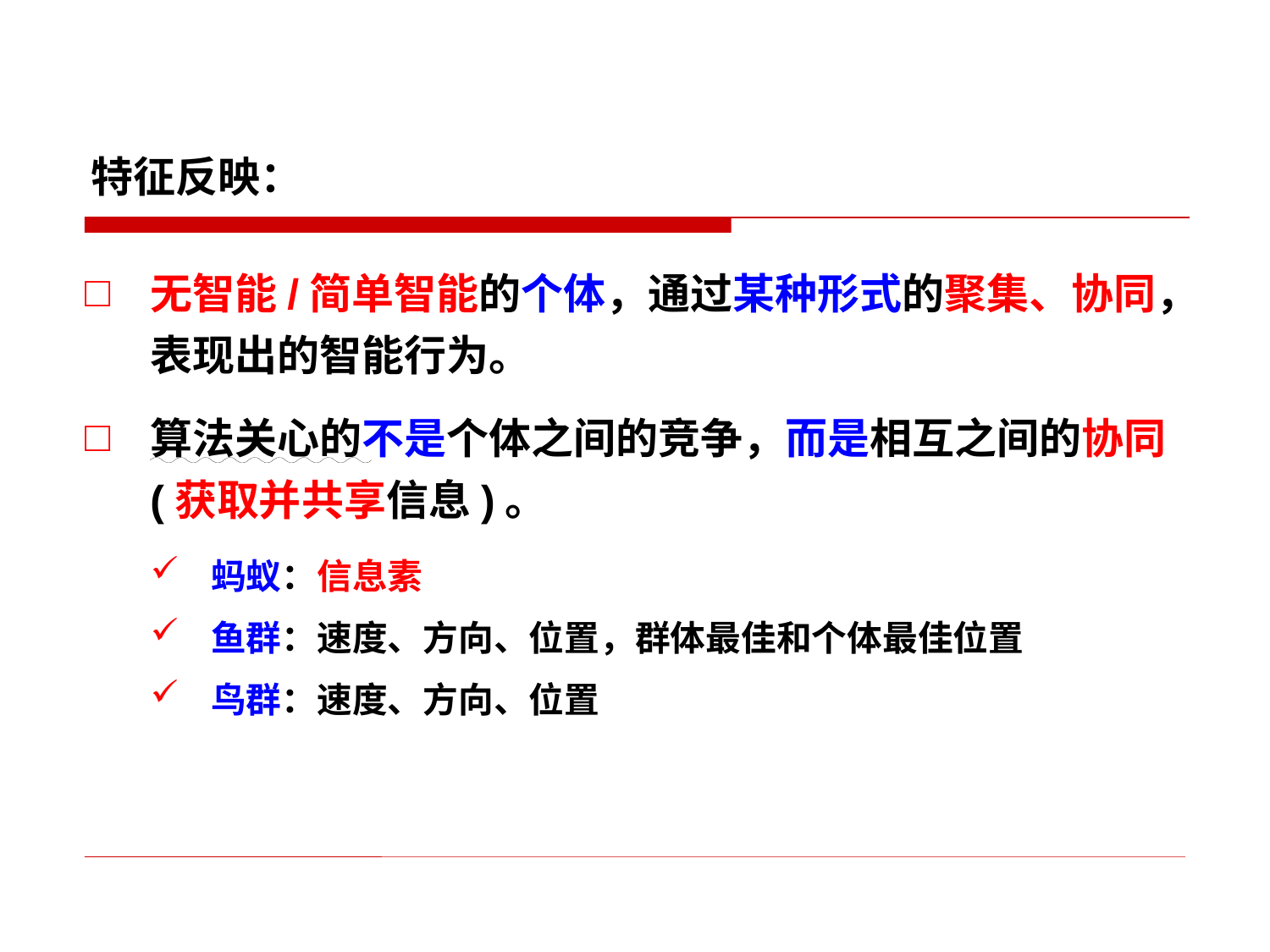

特征反映：
无智能/简单智能的个体，通过某种形式的聚集、协同，表现出的智能行为。
算法关心的不是个体之间的竞争，而是相互之间的协同(获取并共享信息)。
蚂蚁：信息素
鱼群：速度、方向、位置，群体最佳和个体最佳位置
鸟群：速度、方向、位置